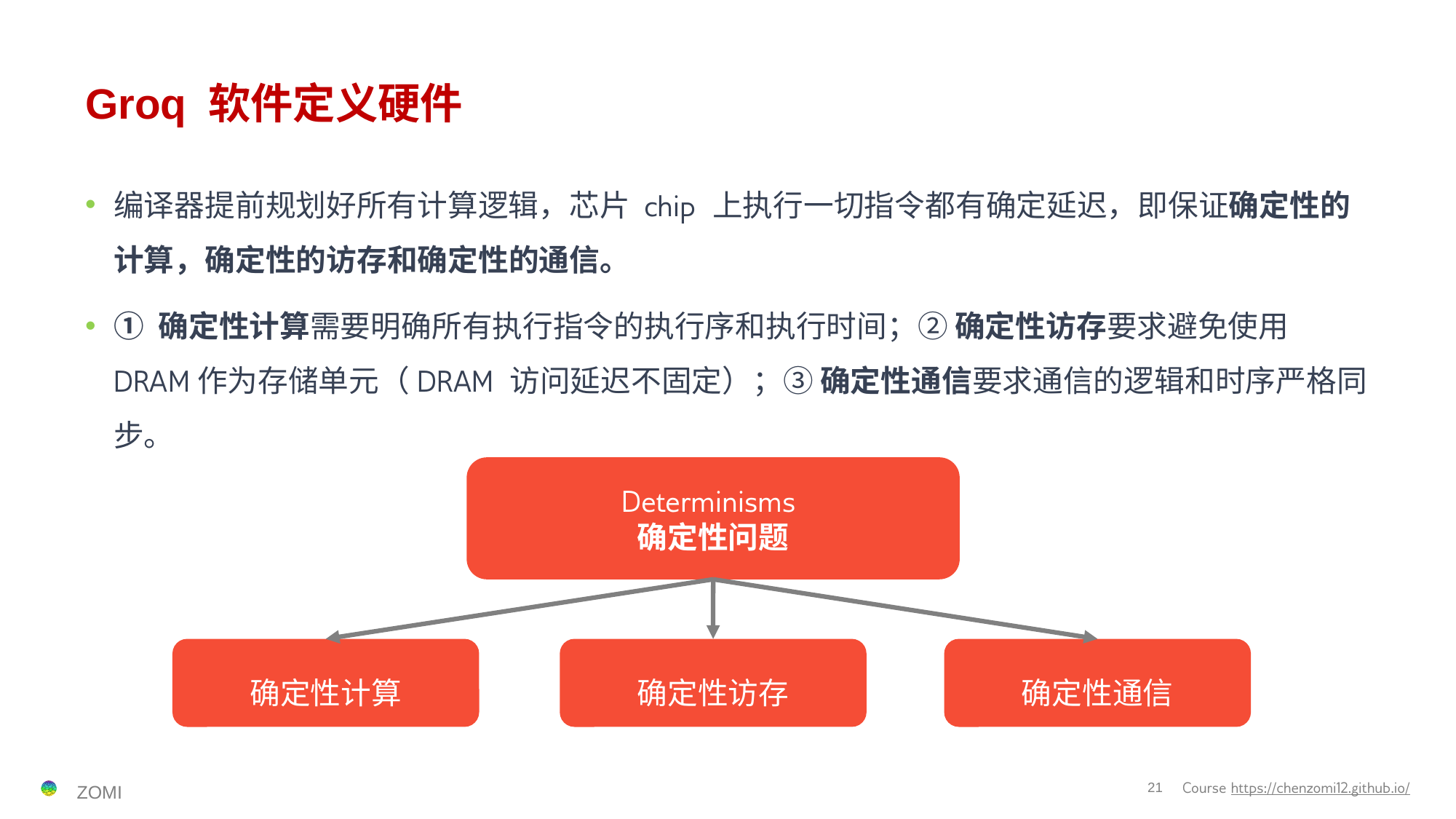

# Groq 软件定义硬件
编译器提前规划好所有计算逻辑，芯片 chip 上执行一切指令都有确定延迟，即保证确定性的计算，确定性的访存和确定性的通信。
① 确定性计算需要明确所有执行指令的执行序和执行时间；② 确定性访存要求避免使用DRAM作为存储单元（DRAM 访问延迟不固定）；③ 确定性通信要求通信的逻辑和时序严格同步。
Determinisms
确定性问题
确定性计算
确定性访存
确定性通信